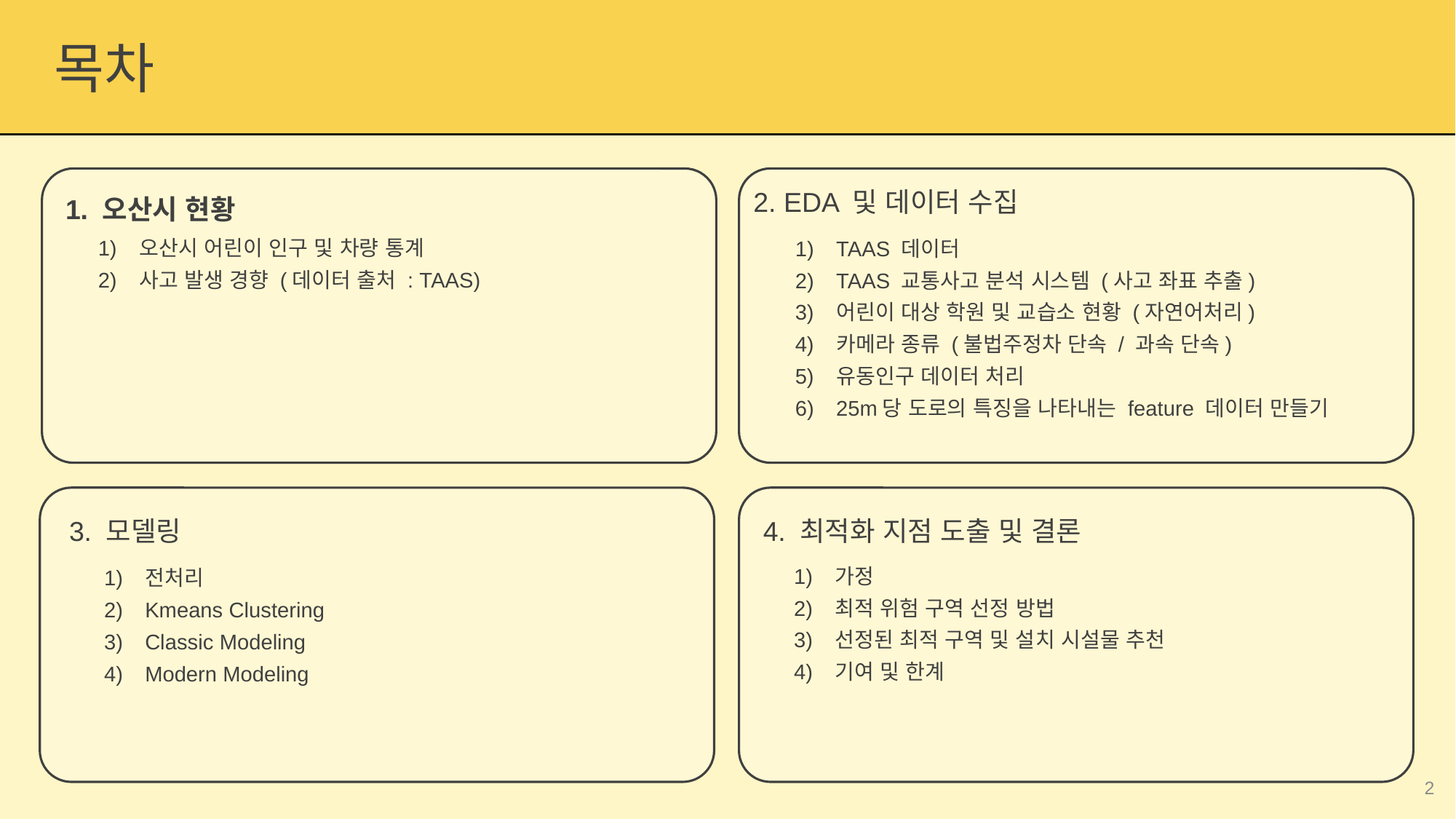

목차

1. 오산시 현황
2. EDA 및 데이터 수집
오산시 어린이 인구 및 차량 통계
사고 발생 경향 (데이터 출처 : TAAS)
TAAS 데이터
TAAS 교통사고 분석 시스템 (사고 좌표 추출)
어린이 대상 학원 및 교습소 현황 (자연어처리)
카메라 종류 (불법주정차 단속 / 과속 단속)
유동인구 데이터 처리
25m당 도로의 특징을 나타내는 feature 데이터 만들기

3. 모델링
4. 최적화 지점 도출 및 결론
가정
최적 위험 구역 선정 방법
선정된 최적 구역 및 설치 시설물 추천
기여 및 한계
전처리
Kmeans Clustering
Classic Modeling
Modern Modeling

2